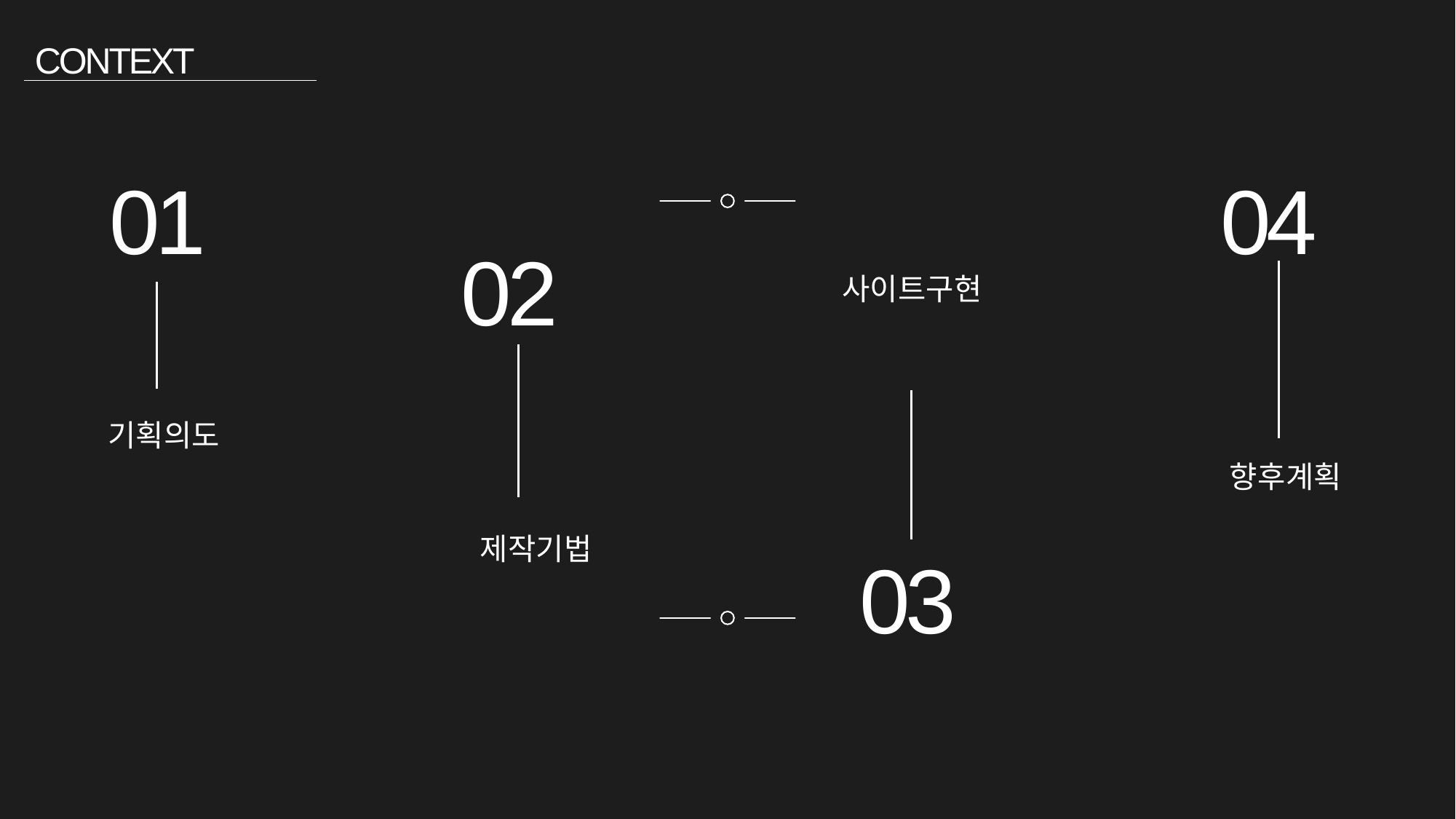

CONTEXT
01
04
02
 사이트구현
 기획의도
 향후계획
 제작기법
03